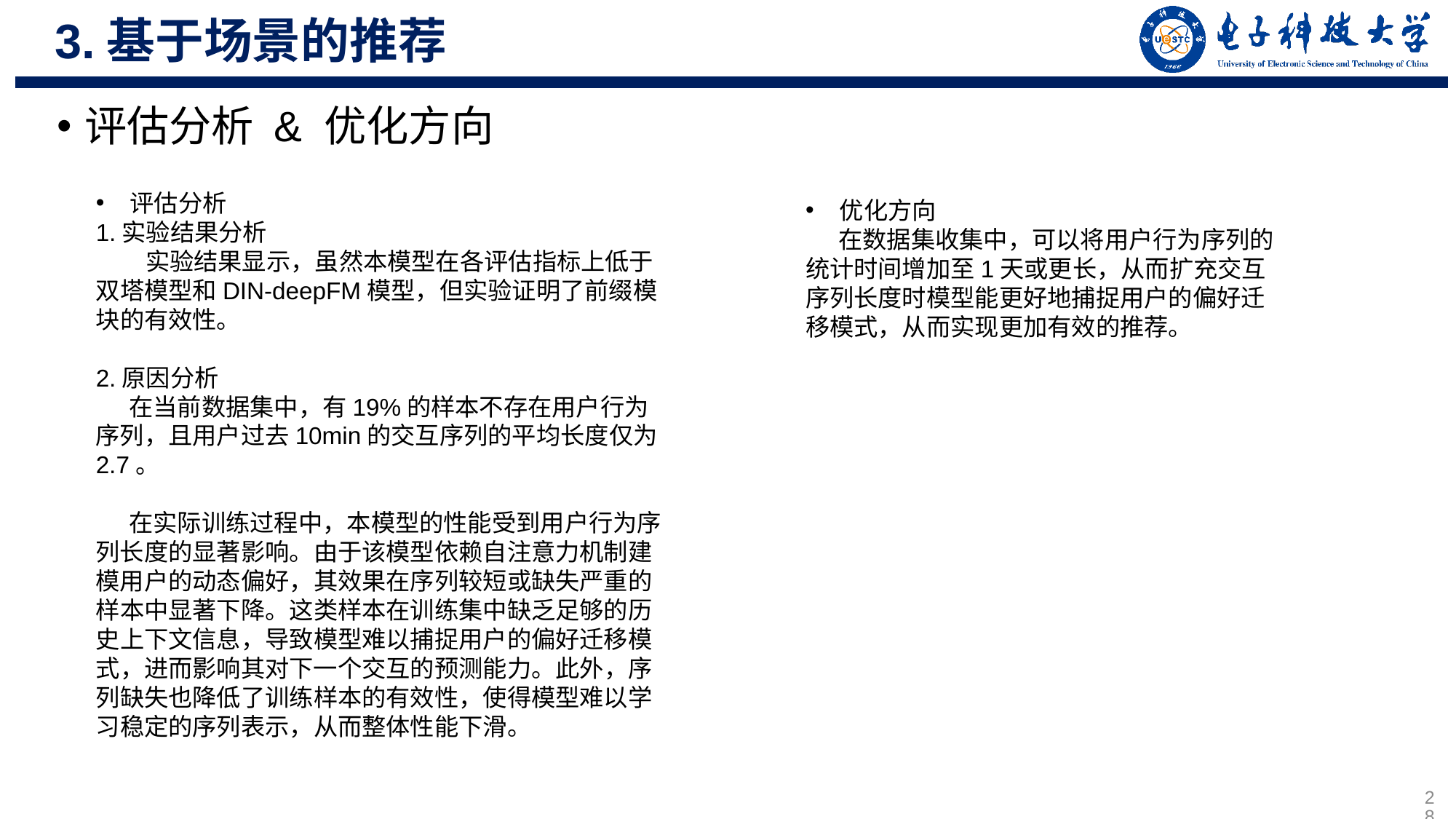

3.基于场景的推荐
评估分析 & 优化方向
评估分析
1.实验结果分析
        实验结果显示，虽然本模型在各评估指标上低于双塔模型和DIN-deepFM模型，但实验证明了前缀模块的有效性。

2.原因分析
     在当前数据集中，有19%的样本不存在用户行为序列，且用户过去10min的交互序列的平均长度仅为2.7。

     在实际训练过程中，本模型的性能受到用户行为序列长度的显著影响。由于该模型依赖自注意力机制建模用户的动态偏好，其效果在序列较短或缺失严重的样本中显著下降。这类样本在训练集中缺乏足够的历史上下文信息，导致模型难以捕捉用户的偏好迁移模式，进而影响其对下一个交互的预测能力。此外，序列缺失也降低了训练样本的有效性，使得模型难以学习稳定的序列表示，从而整体性能下滑。

优化方向
     在数据集收集中，可以将用户行为序列的统计时间增加至1天或更长，从而扩充交互序列长度时模型能更好地捕捉用户的偏好迁移模式，从而实现更加有效的推荐。

28